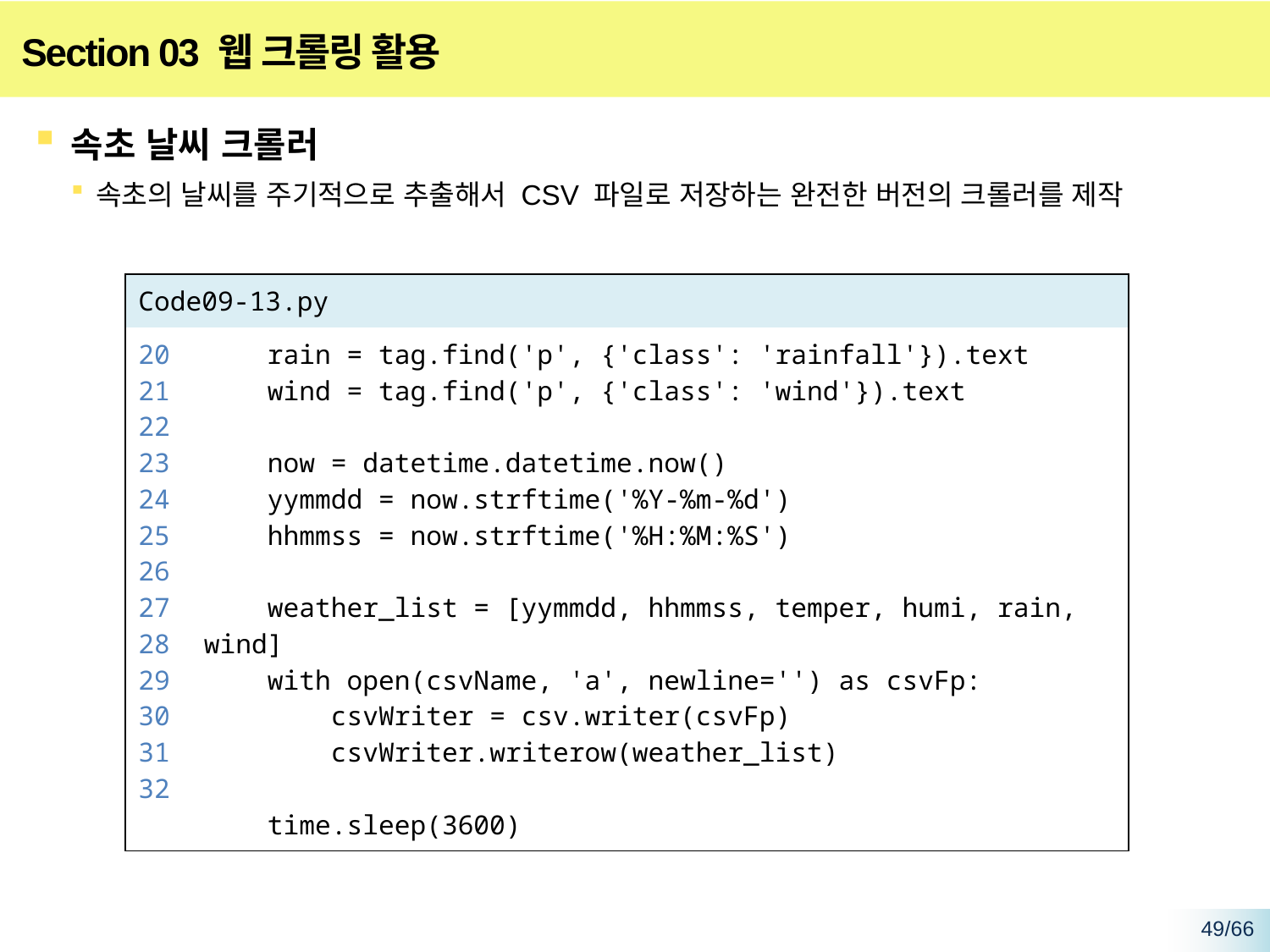

# Section 03 웹 크롤링 활용
속초 날씨 크롤러
속초의 날씨를 주기적으로 추출해서 CSV 파일로 저장하는 완전한 버전의 크롤러를 제작
| Code09-13.py |  |
| --- | --- |
| 20 21 22 23 24 25 26 27 28 29 30 31 32 | rain = tag.find('p', {'class': 'rainfall'}).text wind = tag.find('p', {'class': 'wind'}).text now = datetime.datetime.now() yymmdd = now.strftime('%Y-%m-%d') hhmmss = now.strftime('%H:%M:%S') weather\_list = [yymmdd, hhmmss, temper, humi, rain, wind] with open(csvName, 'a', newline='') as csvFp: csvWriter = csv.writer(csvFp) csvWriter.writerow(weather\_list) time.sleep(3600) |